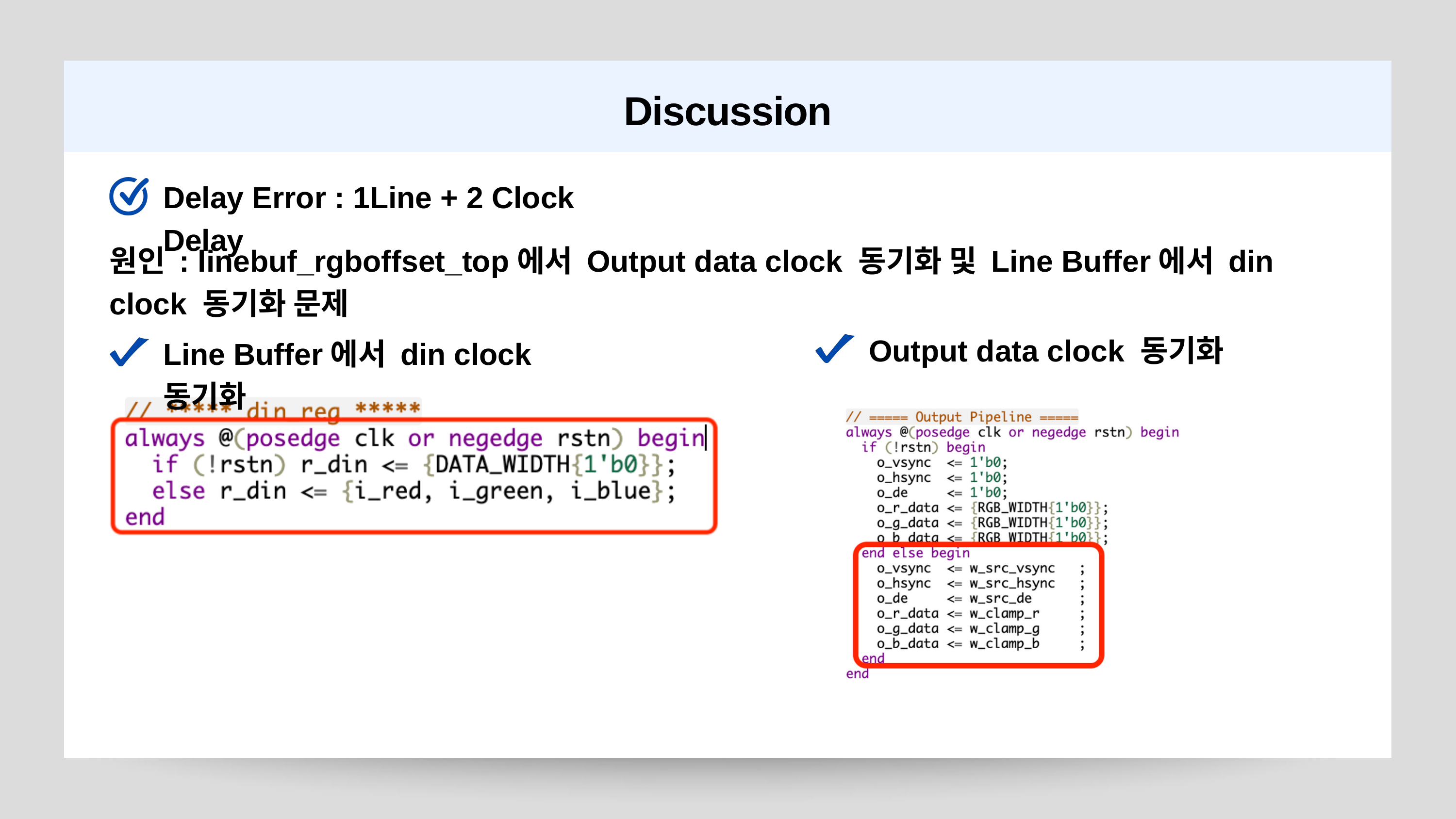

Discussion
Delay Error : 1Line + 2 Clock Delay

원인 : linebuf_rgboffset_top에서 Output data clock 동기화 및 Line Buffer에서 din clock 동기화 문제
Output data clock 동기화
Line Buffer에서 din clock 동기화